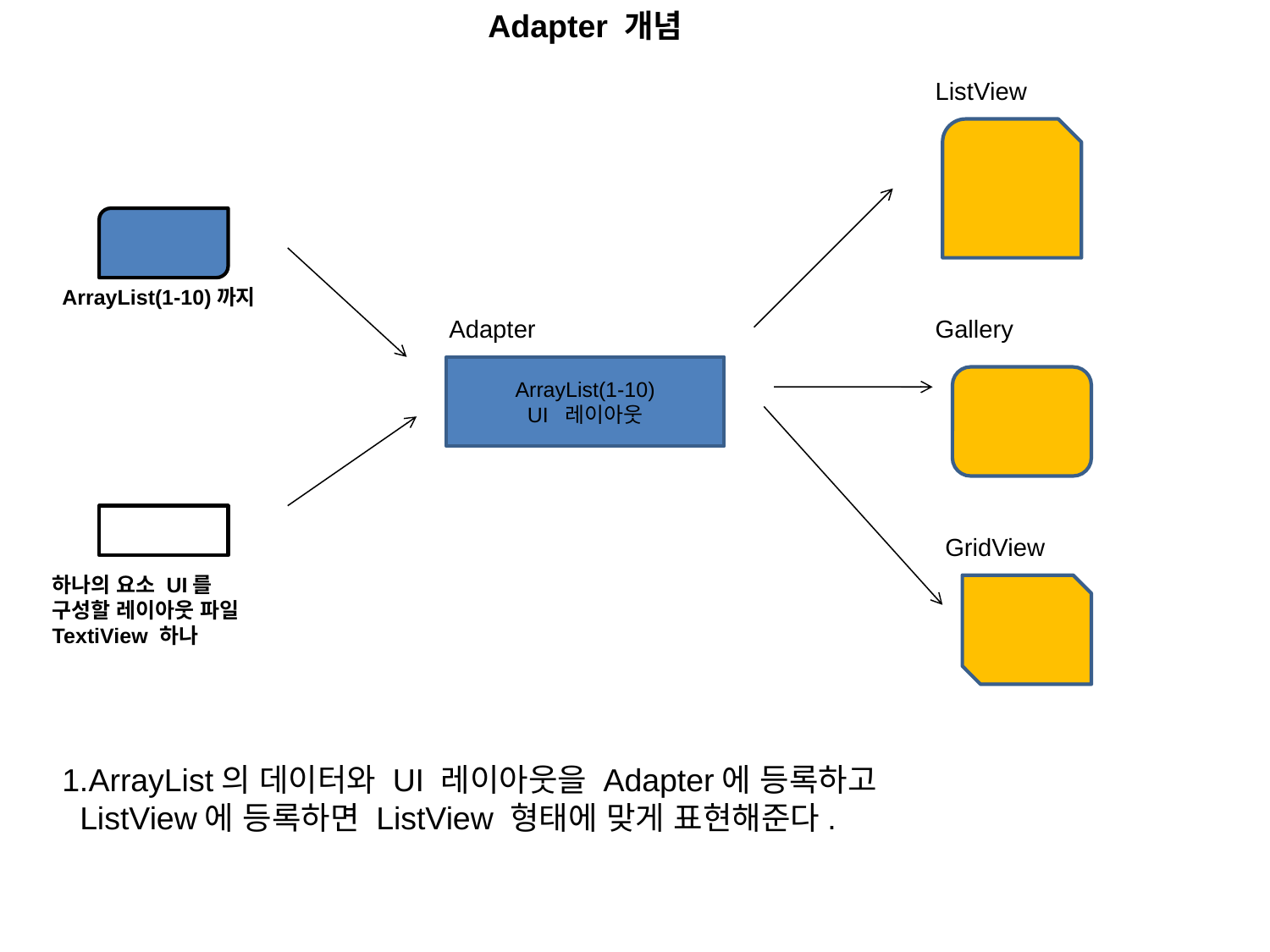

Adapter 개념
ListView

ArrayList(1-10)까지
Adapter
Gallery
ArrayList(1-10)
UI  레이아웃

GridView
하나의 요소 UI를
구성할 레이아웃 파일
TextiView 하나

1.ArrayList의 데이터와 UI 레이아웃을 Adapter에 등록하고
  ListView에 등록하면 ListView 형태에 맞게 표현해준다.